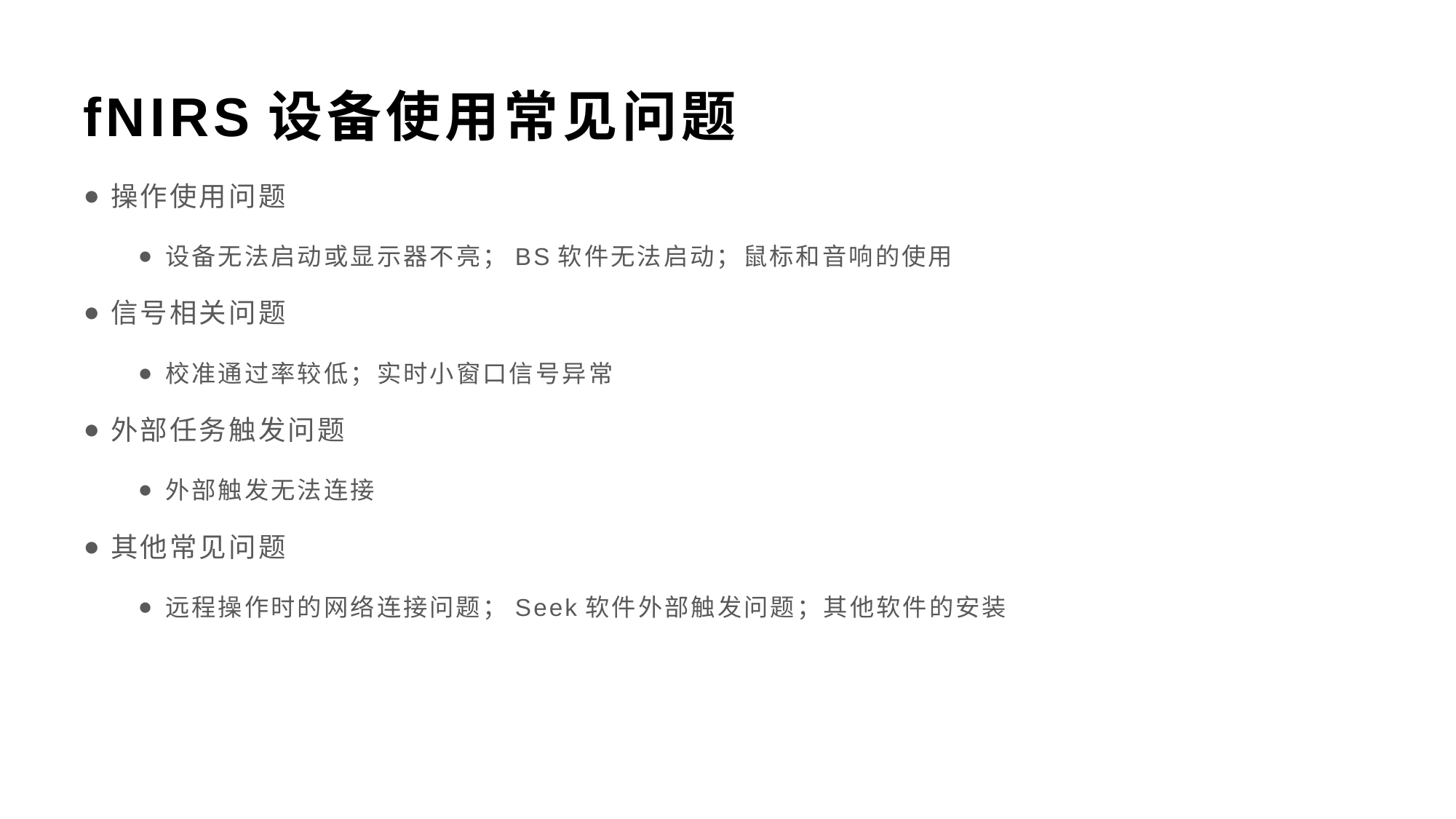

# fNIRS设备使用常见问题
操作使用问题
设备无法启动或显示器不亮；BS软件无法启动；鼠标和音响的使用
信号相关问题
校准通过率较低；实时小窗口信号异常
外部任务触发问题
外部触发无法连接
其他常见问题
远程操作时的网络连接问题；Seek软件外部触发问题；其他软件的安装